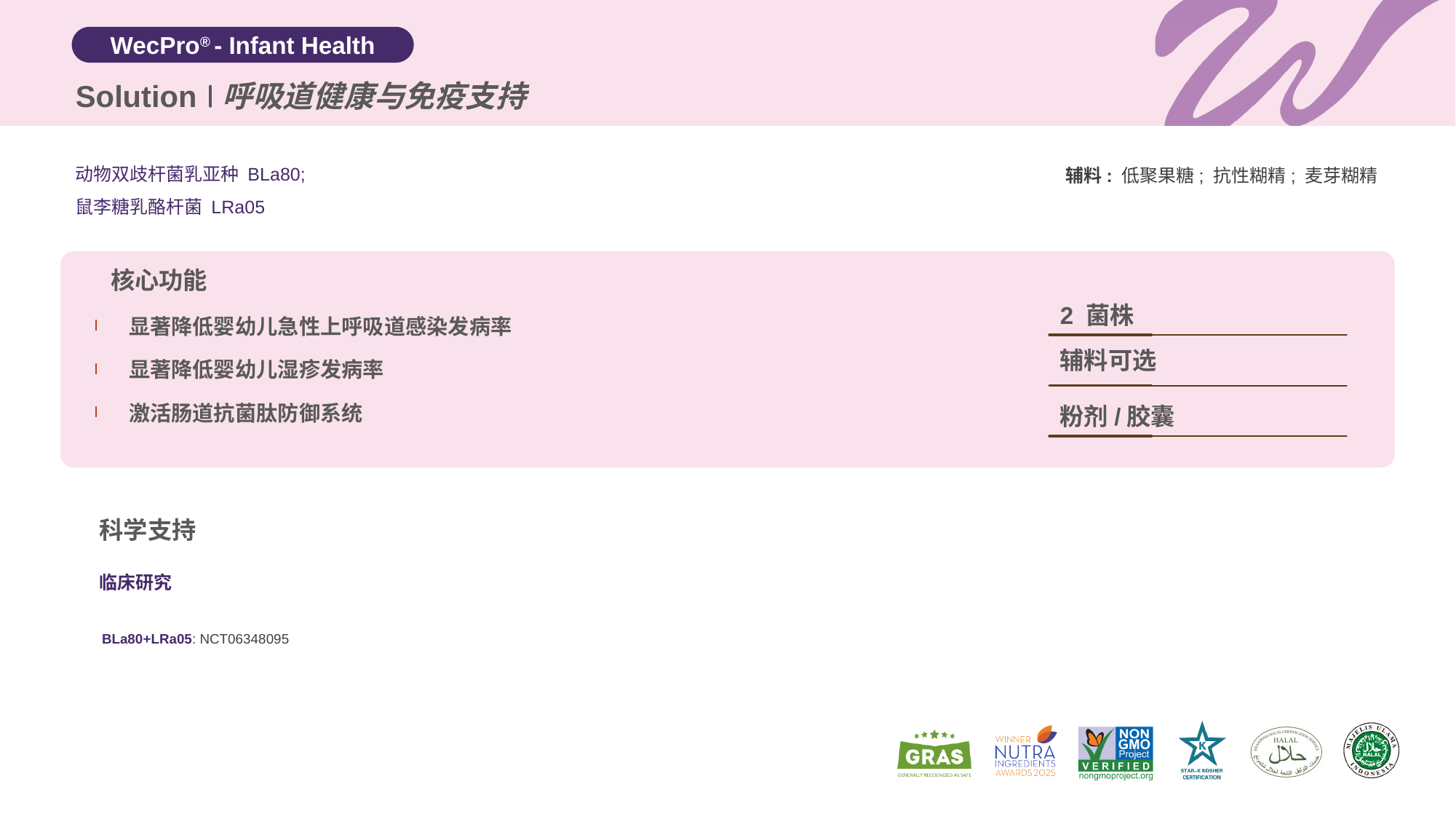

Solution
呼吸道健康与免疫支持
动物双歧杆菌乳亚种 BLa80;
鼠李糖乳酪杆菌 LRa05
辅料: 低聚果糖; 抗性糊精; 麦芽糊精

核心功能
显著降低婴幼儿急性上呼吸道感染发病率
显著降低婴幼儿湿疹发病率
激活肠道抗菌肽防御系统
2 菌株
辅料可选
粉剂/胶囊
科学支持
临床研究
|  | BLa80+LRa05: NCT06348095 |
| --- | --- |